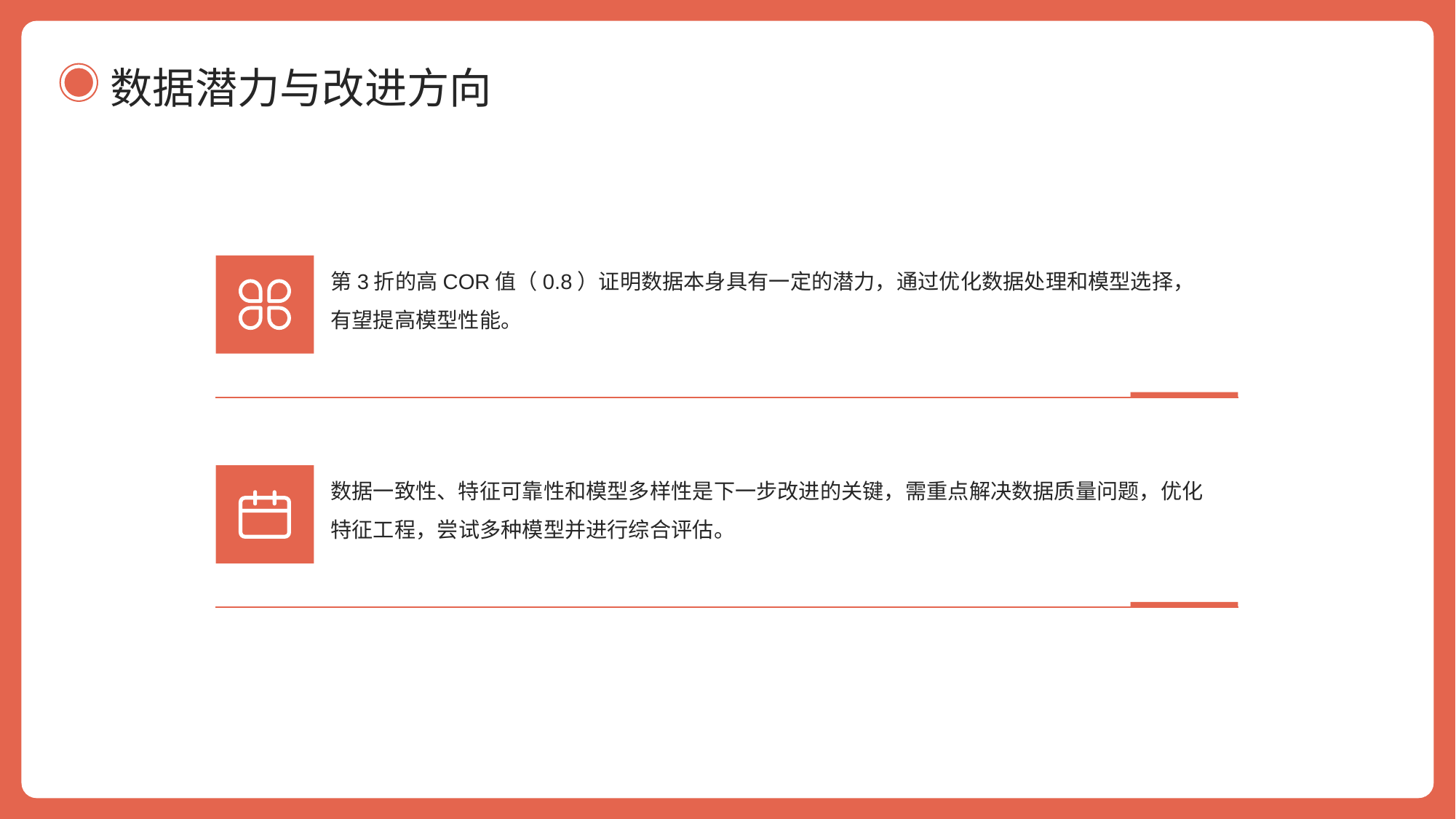

数据潜力与改进方向

第3折的高COR值（0.8）证明数据本身具有一定的潜力，通过优化数据处理和模型选择，有望提高模型性能。

数据一致性、特征可靠性和模型多样性是下一步改进的关键，需重点解决数据质量问题，优化特征工程，尝试多种模型并进行综合评估。